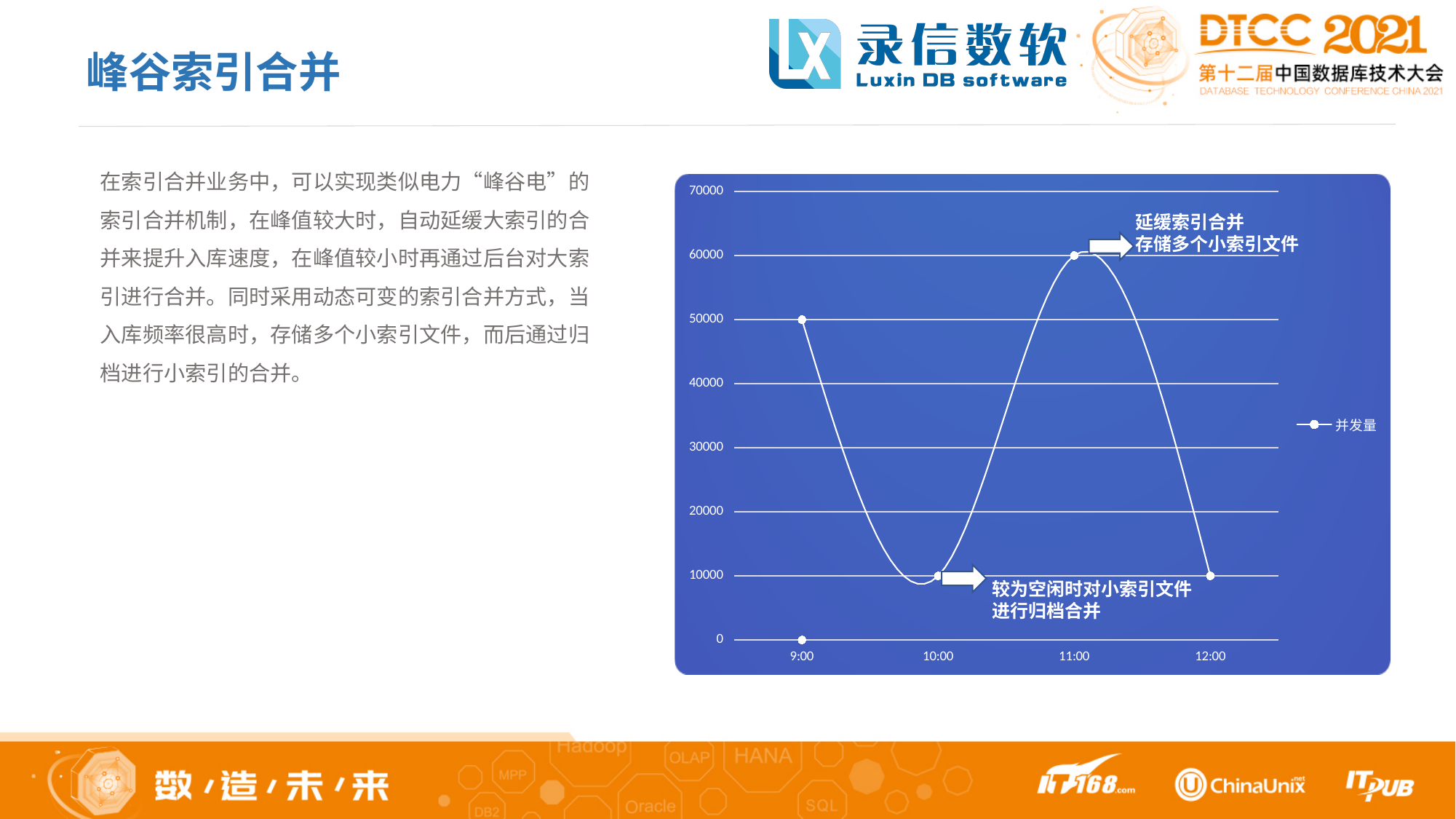

峰谷索引合并
在索引合并业务中，可以实现类似电力“峰谷电”的索引合并机制，在峰值较大时，自动延缓大索引的合并来提升入库速度，在峰值较小时再通过后台对大索引进行合并。同时采用动态可变的索引合并方式，当入库频率很高时，存储多个小索引文件，而后通过归档进行小索引的合并。

[unsupported chart]

延缓索引合并
存储多个小索引文件

较为空闲时对小索引文件进行归档合并